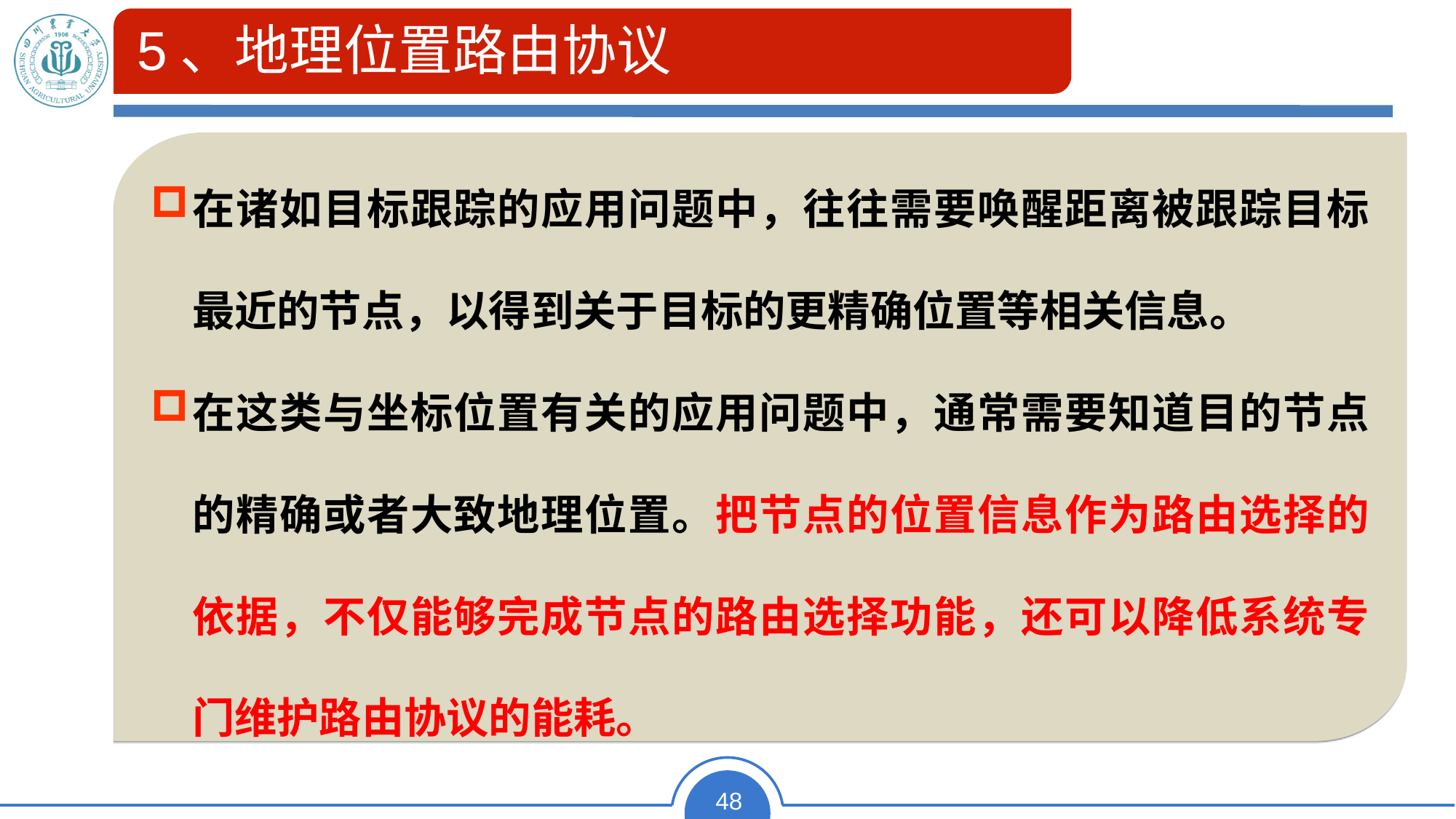

# 5、地理位置路由协议
在诸如目标跟踪的应用问题中，往往需要唤醒距离被跟踪目标最近的节点，以得到关于目标的更精确位置等相关信息。
在这类与坐标位置有关的应用问题中，通常需要知道目的节点的精确或者大致地理位置。把节点的位置信息作为路由选择的依据，不仅能够完成节点的路由选择功能，还可以降低系统专门维护路由协议的能耗。